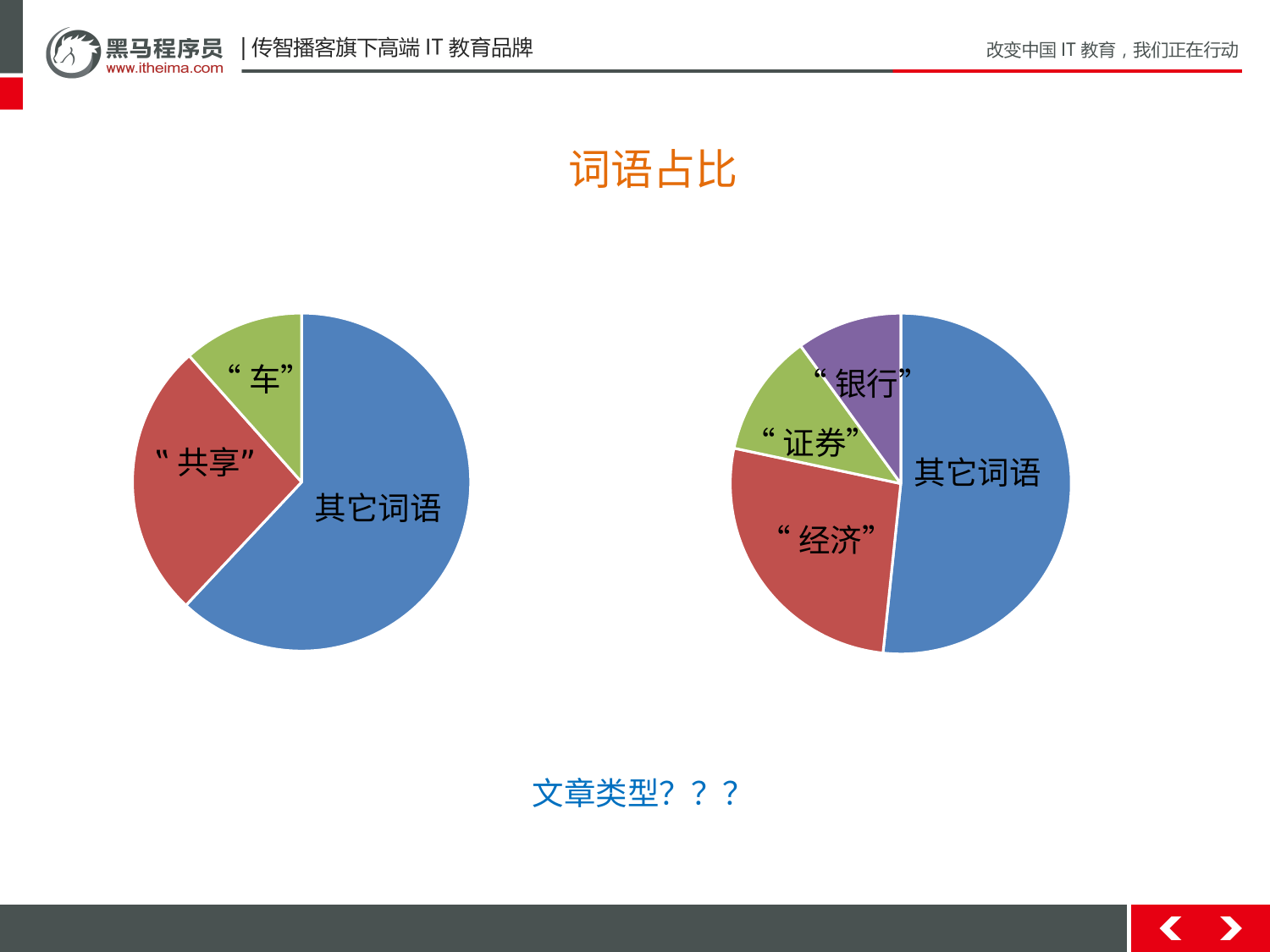

词语占比

### Chart

| Category | 销售额 |
|---|---|
| 第一季度 | 7.5 |
| 第二季度 | 3.2 |
| 第三季度 | 1.4 |

### Chart

| Category | 销售额 |
|---|---|
| 第一季度 | 6.2 |
| 第二季度 | 3.2 |
| 第三季度 | 1.4 |
| 第四季度 | 1.2 |
“车”
“银行”
“证券”
其它词语
其它词语
“经济”
文章类型？？？